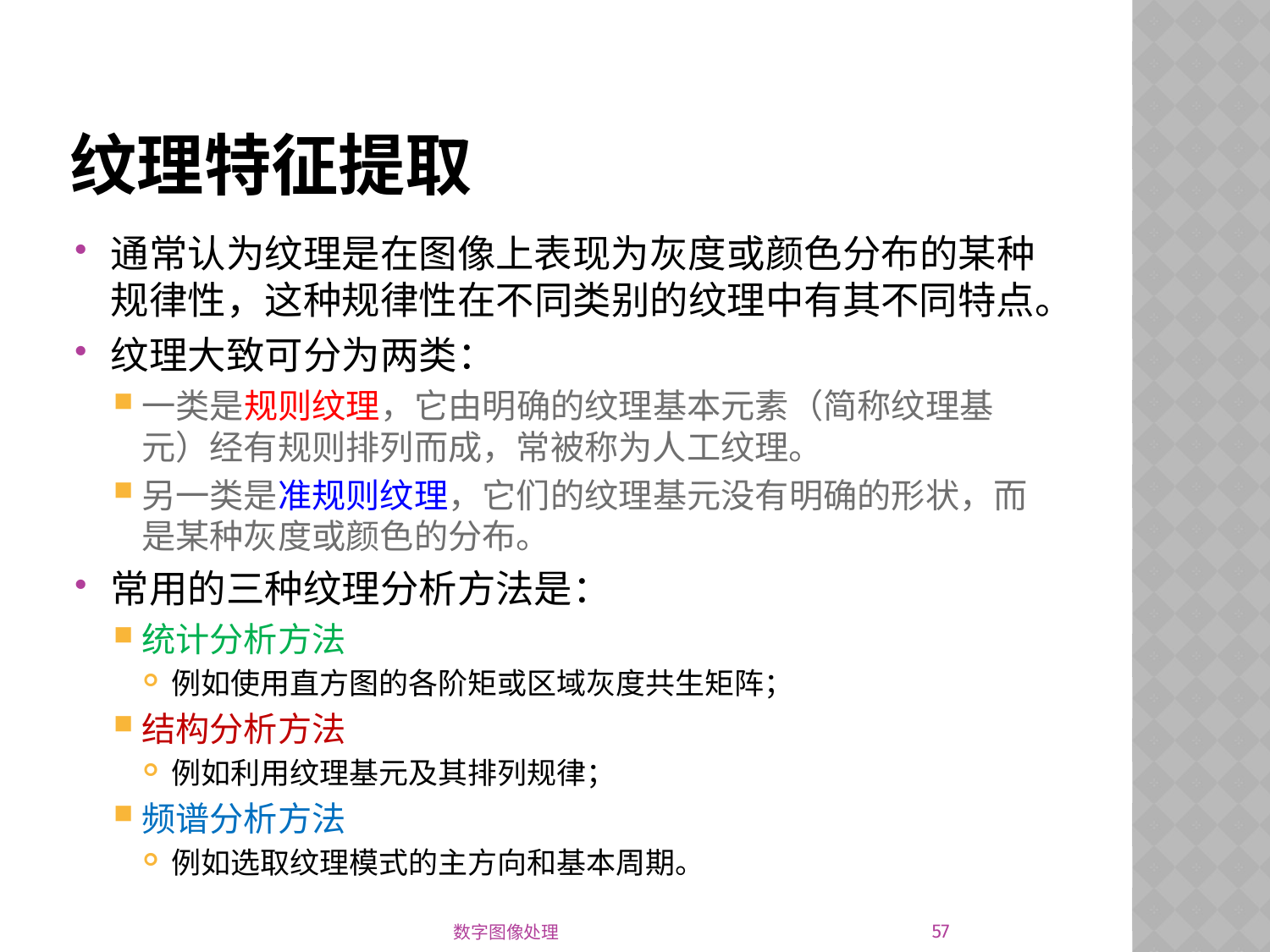

# 纹理特征提取
通常认为纹理是在图像上表现为灰度或颜色分布的某种规律性，这种规律性在不同类别的纹理中有其不同特点。
纹理大致可分为两类：
一类是规则纹理，它由明确的纹理基本元素（简称纹理基元）经有规则排列而成，常被称为人工纹理。
另一类是准规则纹理，它们的纹理基元没有明确的形状，而是某种灰度或颜色的分布。
常用的三种纹理分析方法是：
统计分析方法
例如使用直方图的各阶矩或区域灰度共生矩阵；
结构分析方法
例如利用纹理基元及其排列规律；
频谱分析方法
例如选取纹理模式的主方向和基本周期。
57
数字图像处理